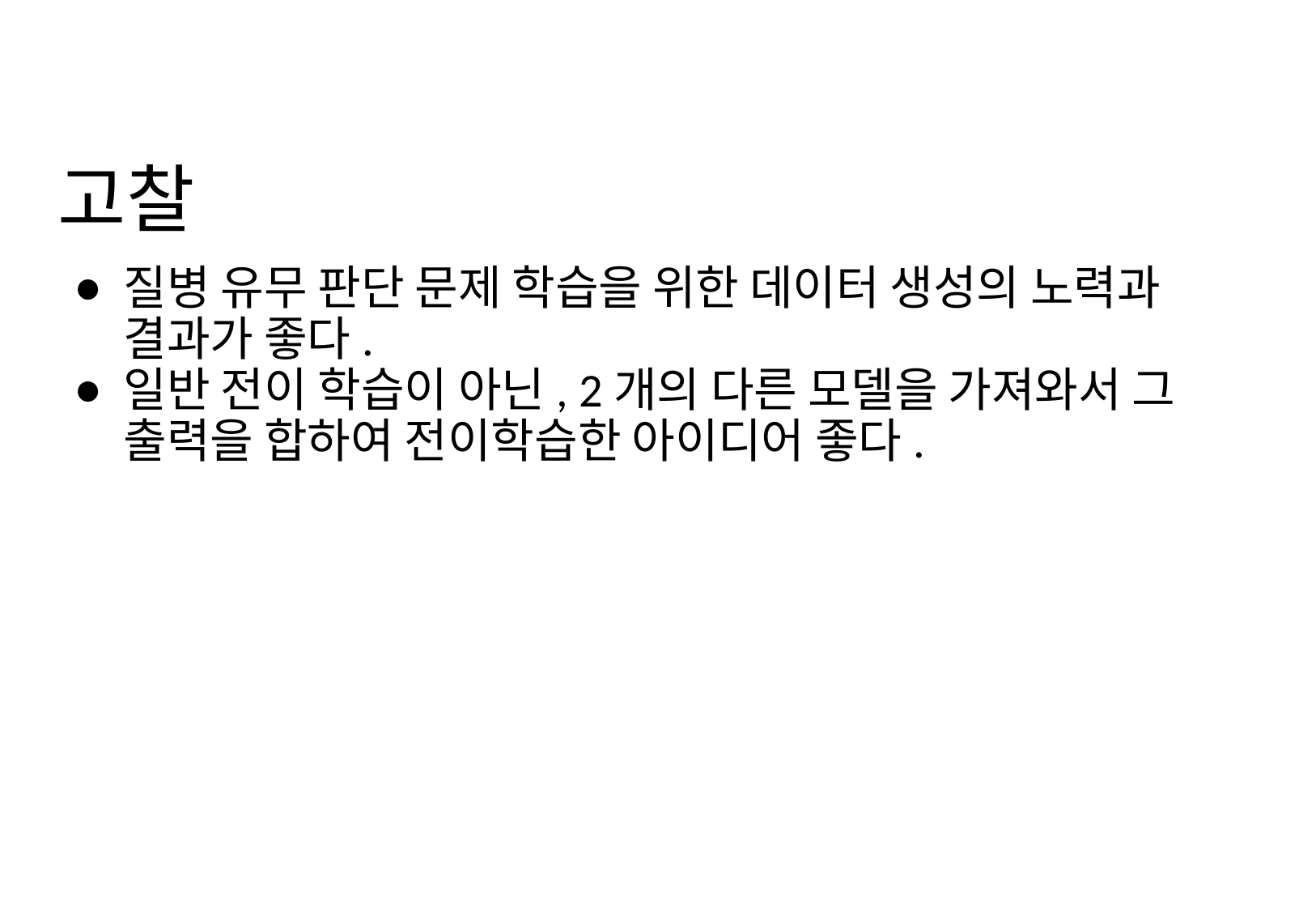

# 고찰
질병 유무 판단 문제 학습을 위한 데이터 생성의 노력과 결과가 좋다.
일반 전이 학습이 아닌, 2개의 다른 모델을 가져와서 그 출력을 합하여 전이학습한 아이디어 좋다.